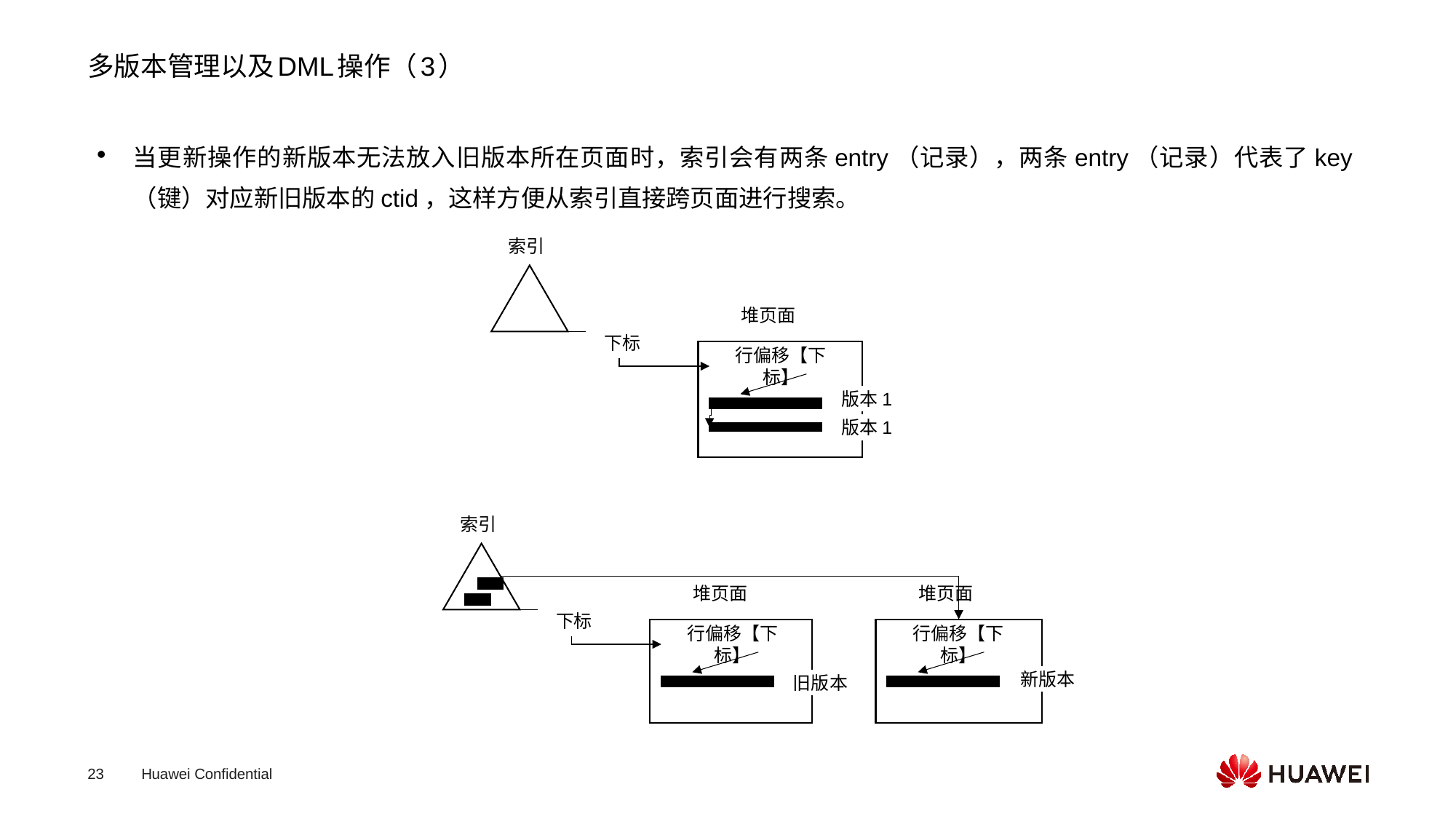

# 多版本管理以及DML操作（3）
当更新操作的新版本无法放入旧版本所在页面时，索引会有两条entry（记录），两条entry（记录）代表了key（键）对应新旧版本的ctid，这样方便从索引直接跨页面进行搜索。
索引

堆页面
下标

行偏移【下标】
版本1

版本1

索引

堆页面
下标

行偏移【下标】
旧版本

堆页面

行偏移【下标】
新版本